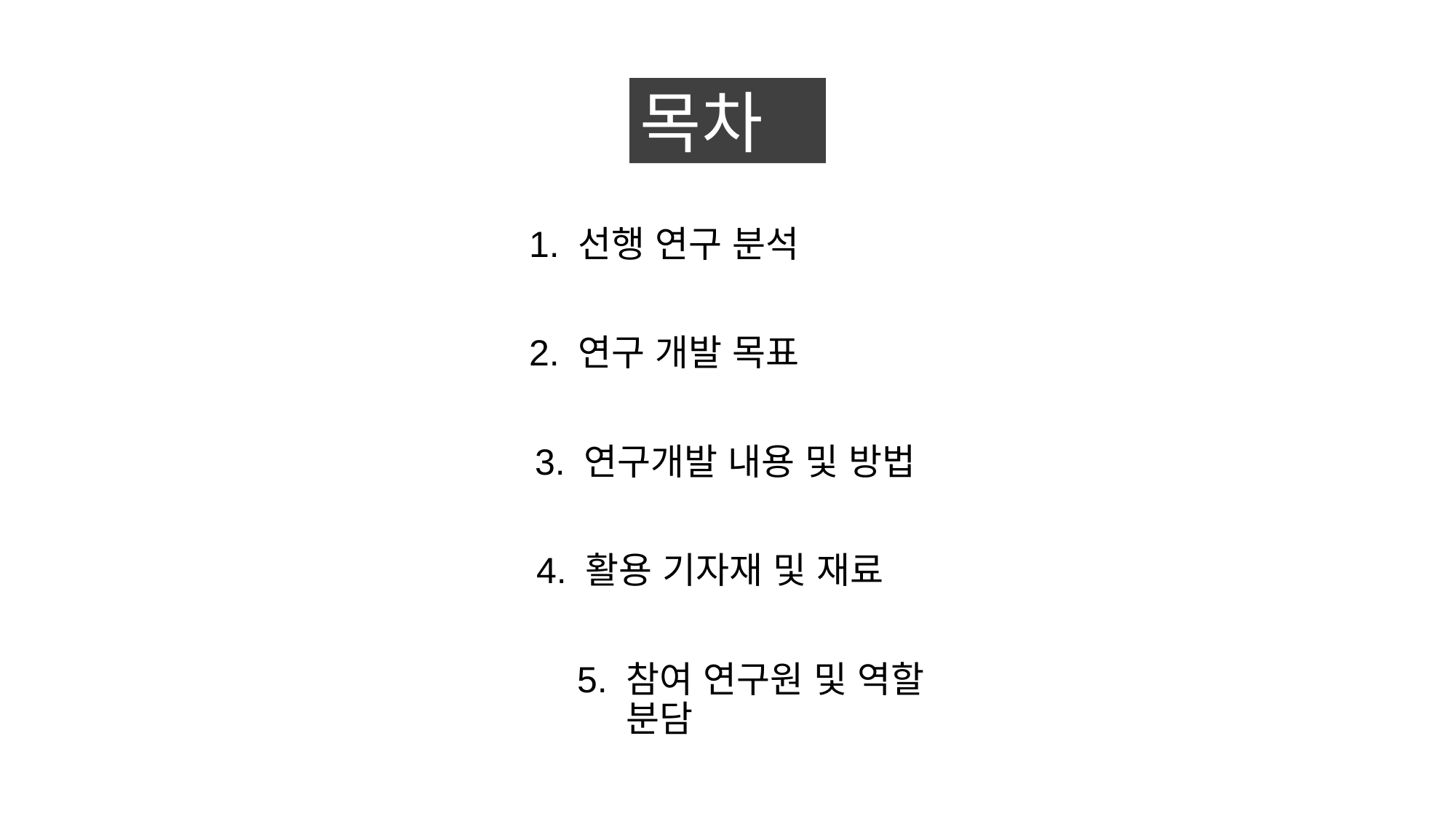

1. 선행 연구 분석

2. 연구 개발 목표

            3. 연구개발 내용 및 방법

         4. 활용 기자재 및 재료

                 5. 참여 연구원 및 역할 분담